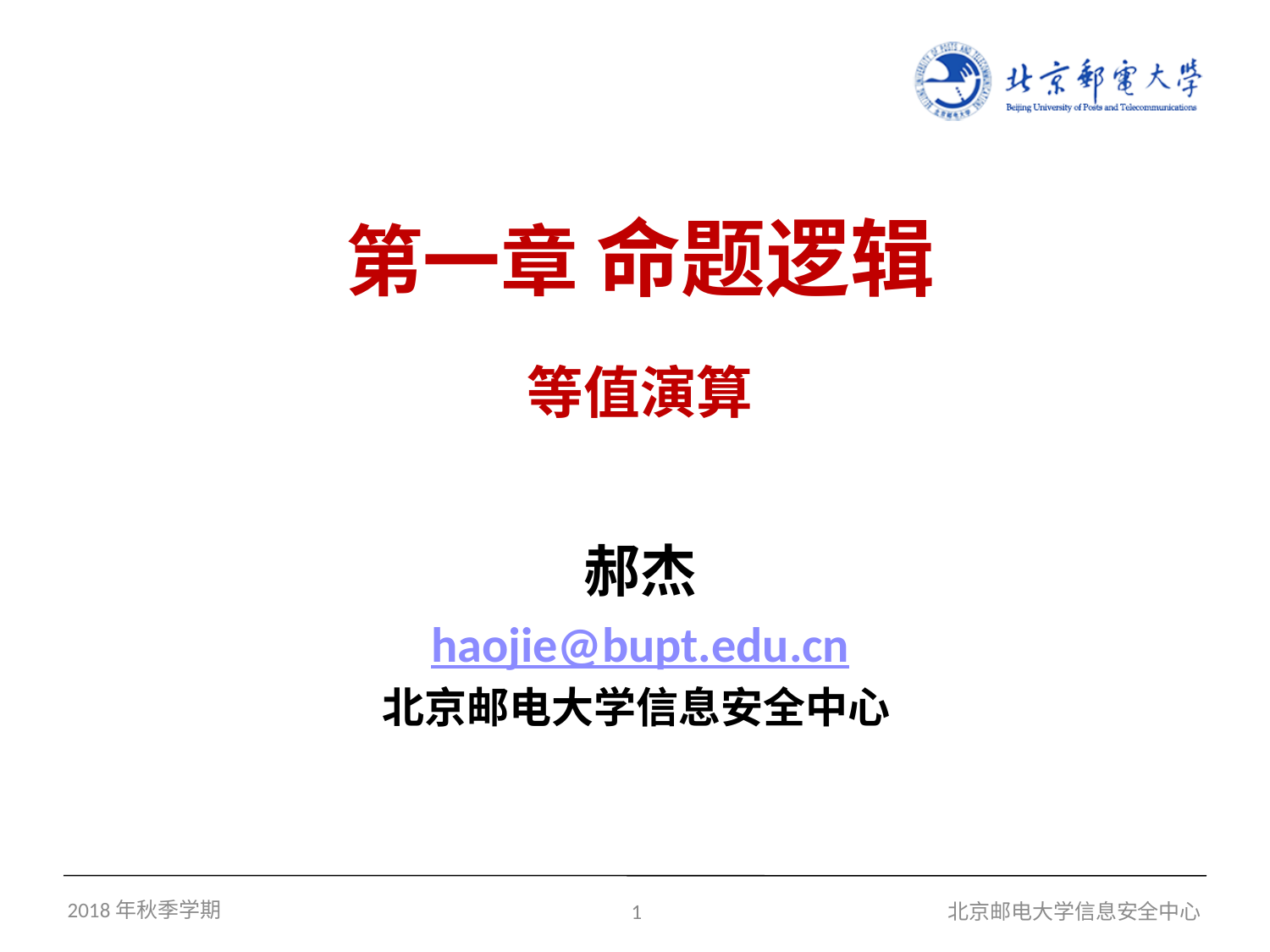

# 第一章 命题逻辑 等值演算
郝杰
haojie@bupt.edu.cn
北京邮电大学信息安全中心
1
2018年秋季学期